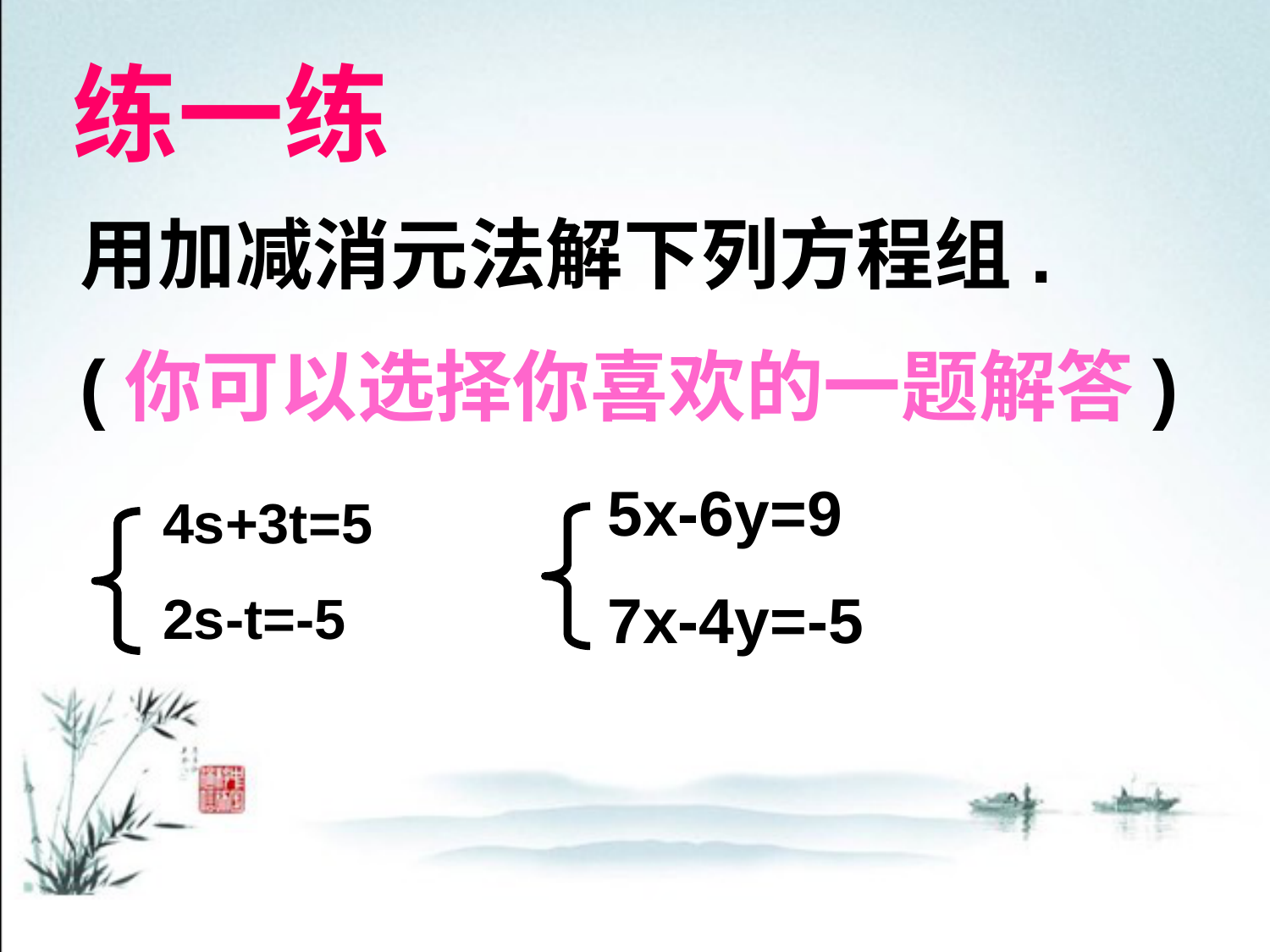

练一练
用加减消元法解下列方程组.
(你可以选择你喜欢的一题解答)
5x-6y=9
7x-4y=-5

4s+3t=5
2s-t=-5